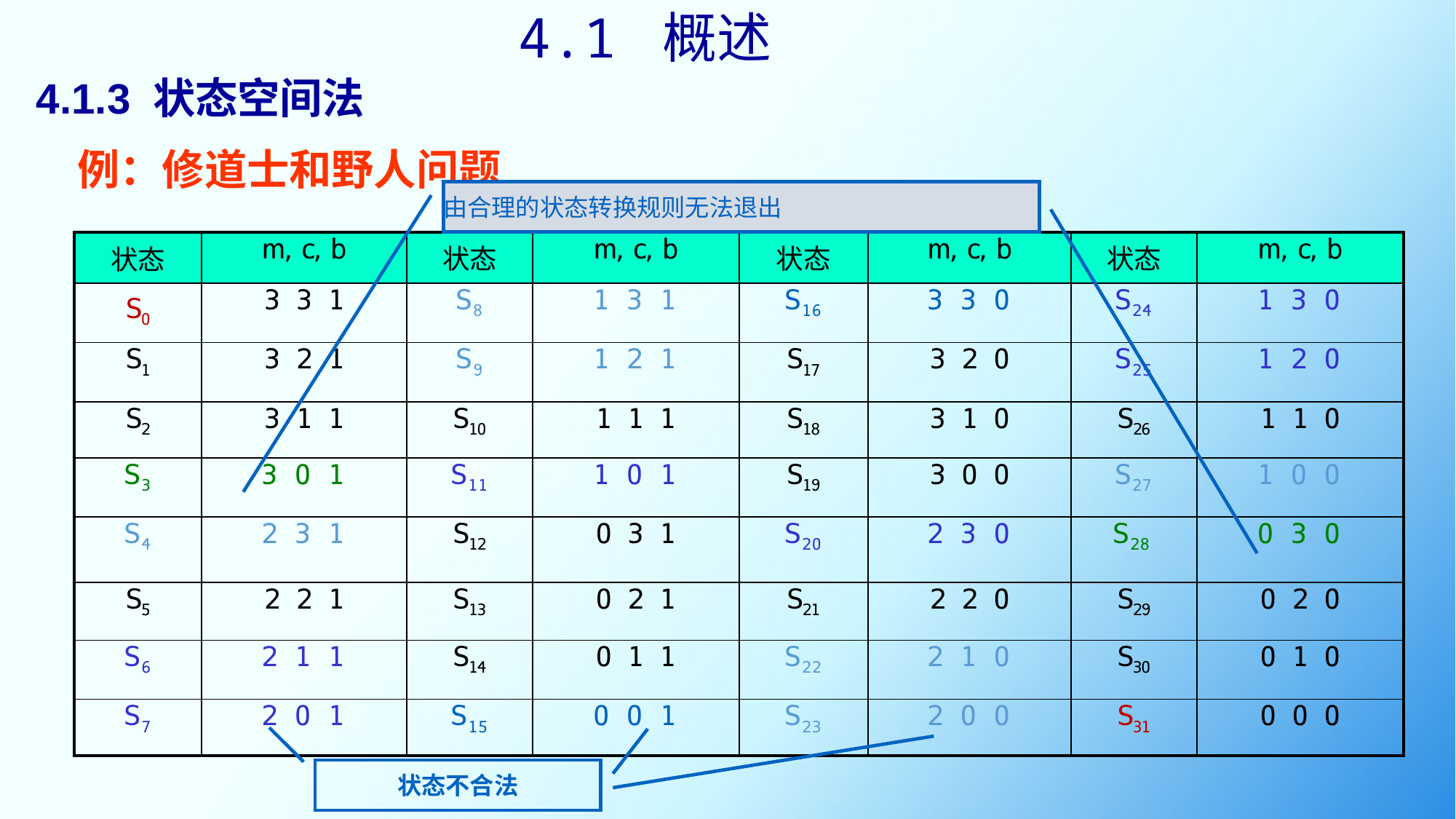

4.1 概述
# 4.1.3 状态空间法
例：修道士和野人问题
由合理的状态转换规则无法退出

| 状态 | m, c, b | 状态 | m, c, b | 状态 | m, c, b | 状态 | m, c, b |
| --- | --- | --- | --- | --- | --- | --- | --- |
| S0 | 3 3 1 | S8 | 1 3 1 | S16 | 3 3 0 | S24 | 1 3 0 |
| S1 | 3 2 1 | S9 | 1 2 1 | S17 | 3 2 0 | S25 | 1 2 0 |
| S2 | 3 1 1 | S10 | 1 1 1 | S18 | 3 1 0 | S26 | 1 1 0 |
| S3 | 3 0 1 | S11 | 1 0 1 | S19 | 3 0 0 | S27 | 1 0 0 |
| S4 | 2 3 1 | S12 | 0 3 1 | S20 | 2 3 0 | S28 | 0 3 0 |
| S5 | 2 2 1 | S13 | 0 2 1 | S21 | 2 2 0 | S29 | 0 2 0 |
| S6 | 2 1 1 | S14 | 0 1 1 | S22 | 2 1 0 | S30 | 0 1 0 |
| S7 | 2 0 1 | S15 | 0 0 1 | S23 | 2 0 0 | S31 | 0 0 0 |

状态不合法